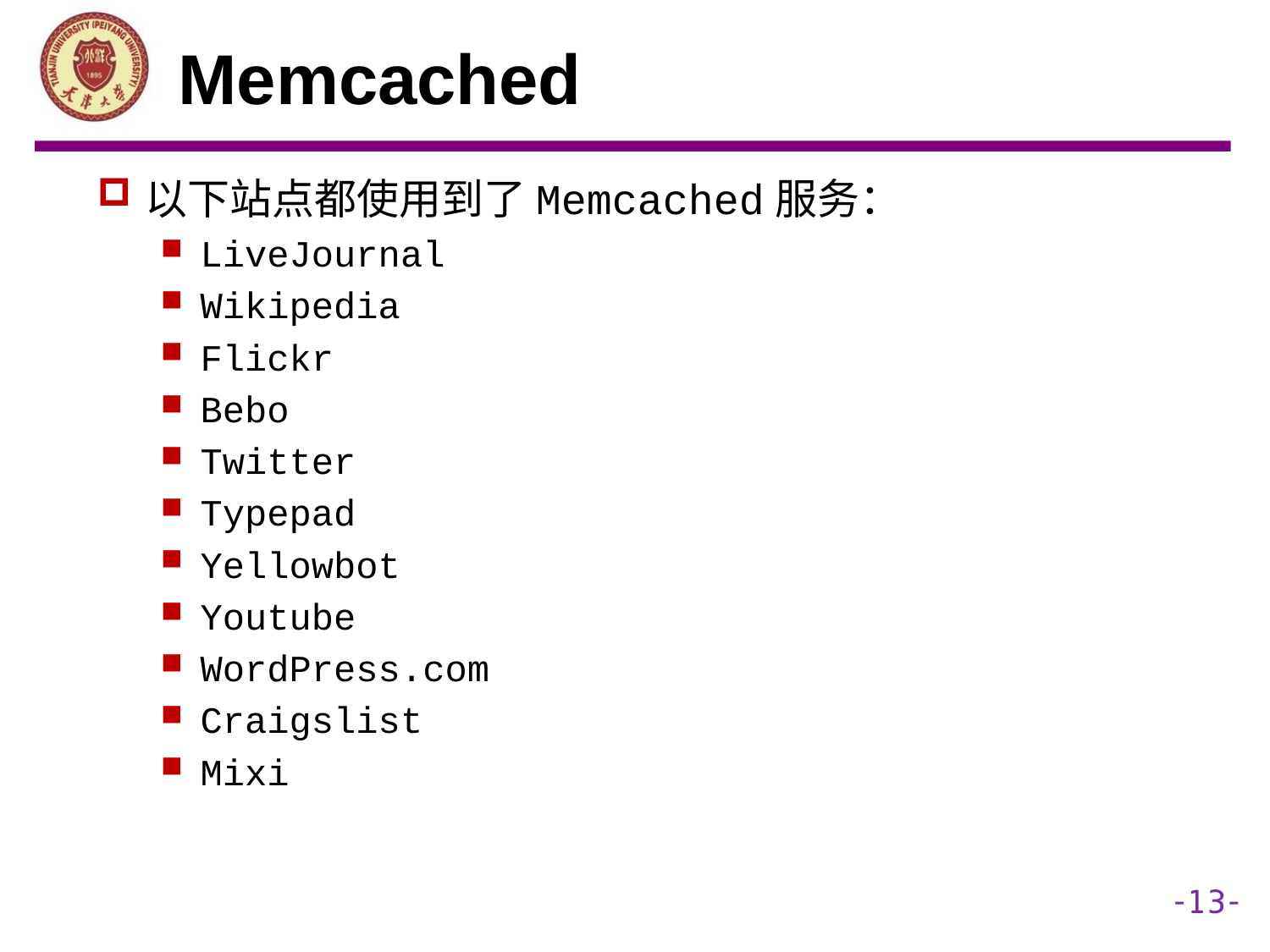

# Memcached
以下站点都使用到了Memcached服务：
LiveJournal
Wikipedia
Flickr
Bebo
Twitter
Typepad
Yellowbot
Youtube
WordPress.com
Craigslist
Mixi